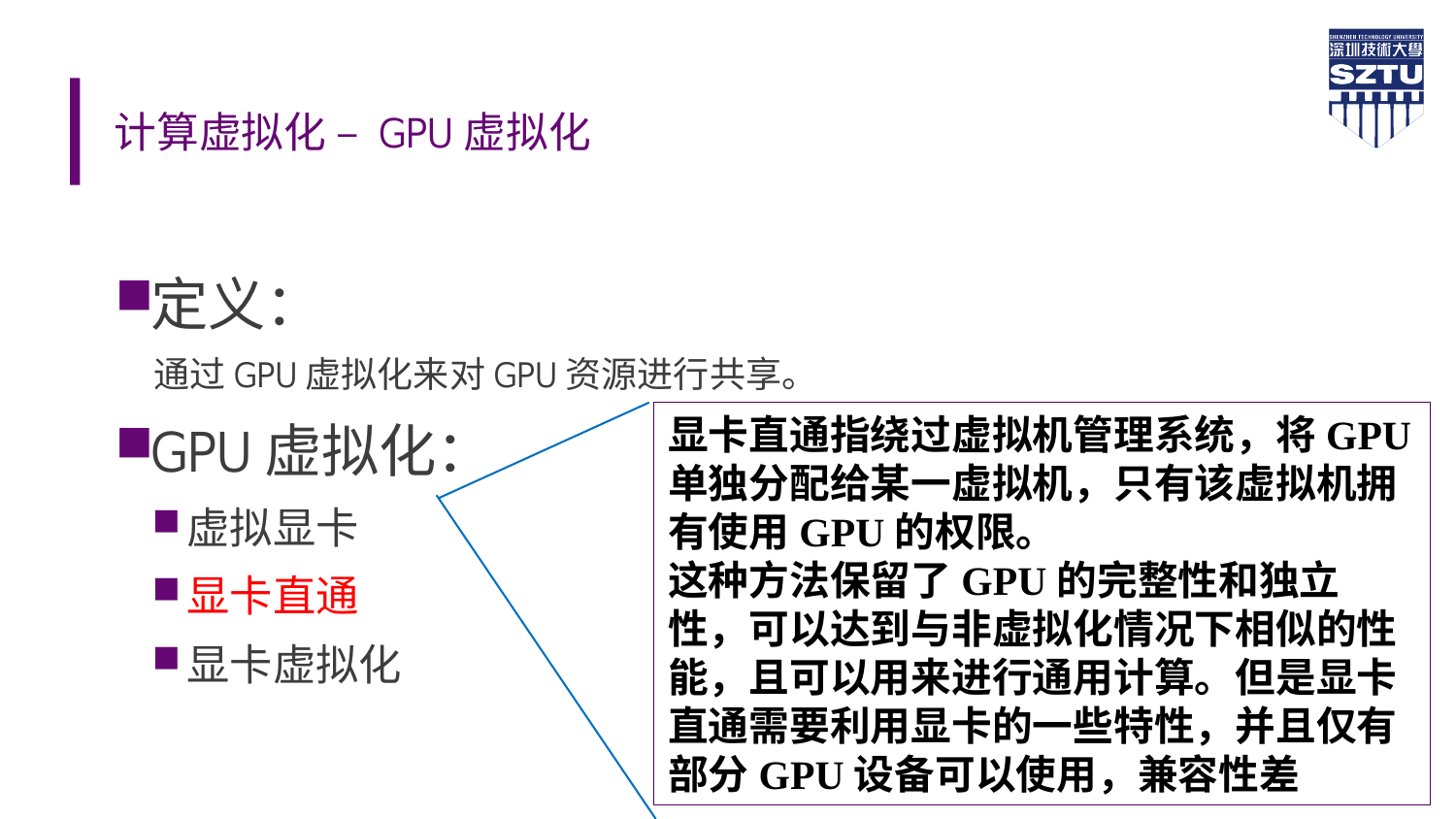

# 计算虚拟化 – GPU虚拟化
定义：
    通过GPU虚拟化来对GPU资源进行共享。
GPU虚拟化：
虚拟显卡
显卡直通
显卡虚拟化
显卡直通指绕过虚拟机管理系统，将GPU 单独分配给某一虚拟机，只有该虚拟机拥有使用GPU的权限。
这种方法保留了GPU的完整性和独立性，可以达到与非虚拟化情况下相似的性能，且可以用来进行通用计算。但是显卡直通需要利用显卡的一些特性，并且仅有部分GPU设备可以使用，兼容性差